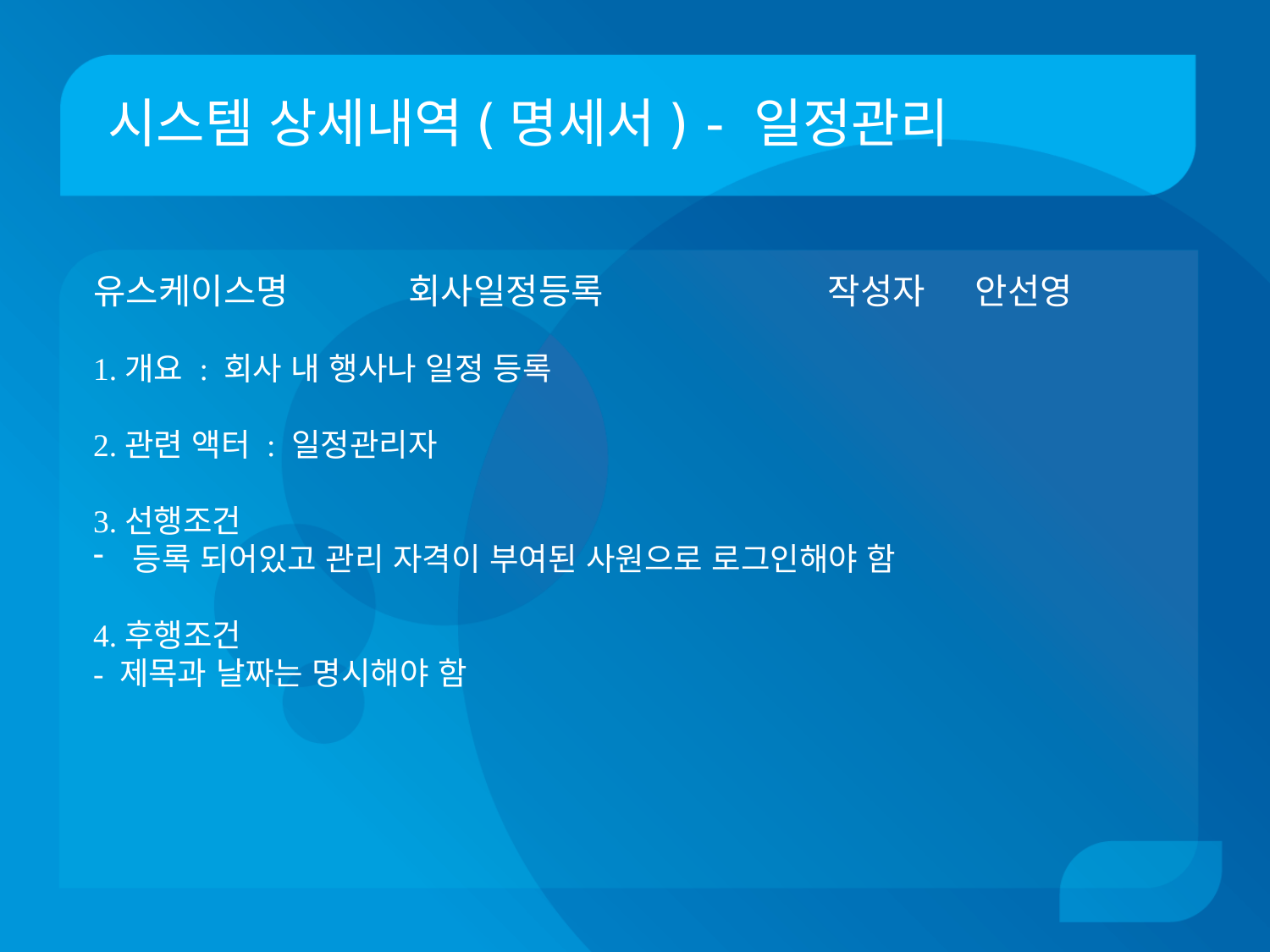

# 시스템 상세내역(명세서) - 일정관리
유스케이스명            회사일정등록	          작성자     안선영
1.개요 : 회사 내 행사나 일정 등록

2.관련 액터 : 일정관리자

3.선행조건
등록 되어있고 관리 자격이 부여된 사원으로 로그인해야 함

4.후행조건
- 제목과 날짜는 명시해야 함